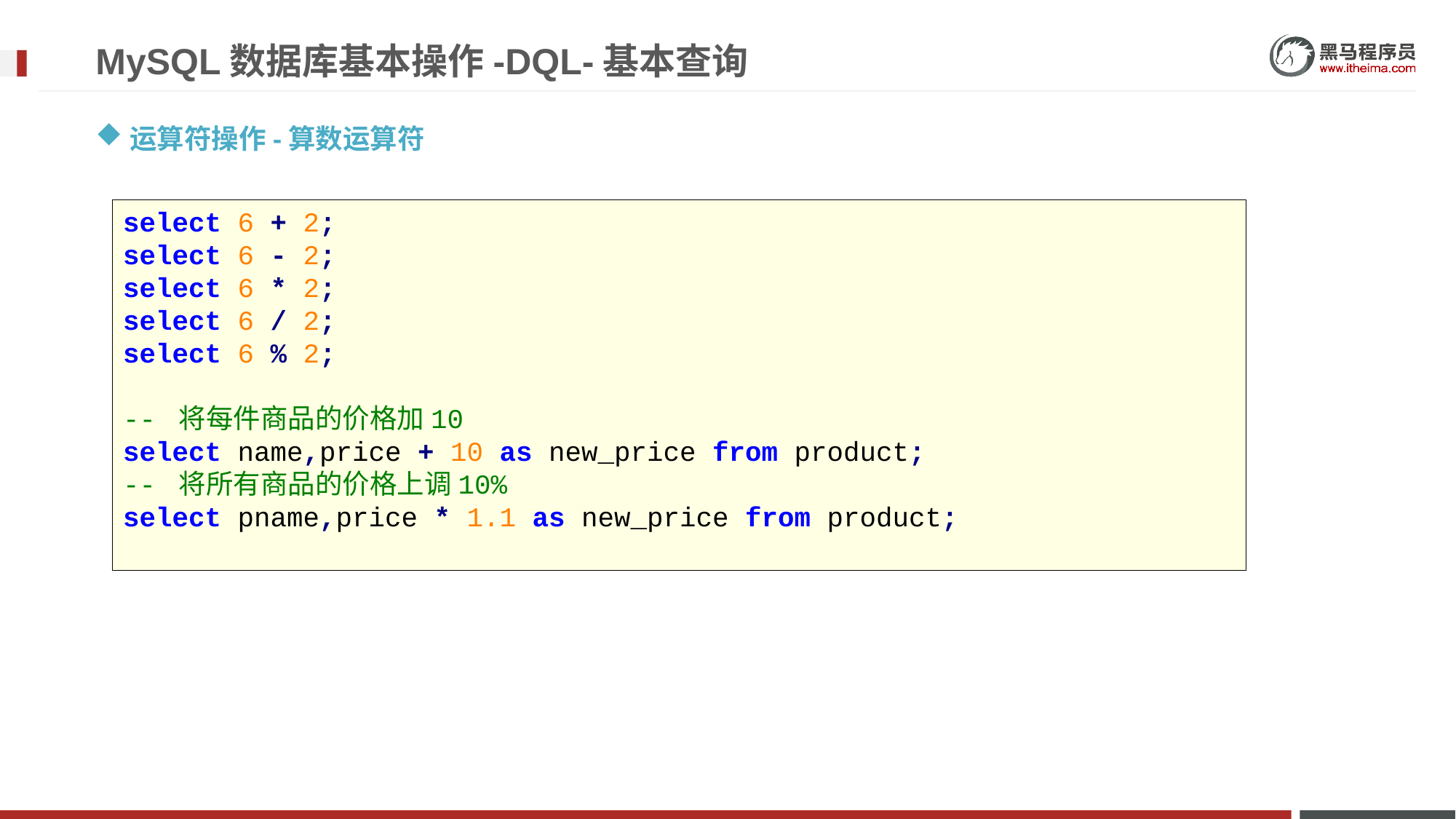

# MySQL数据库基本操作-DQL-基本查询
运算符操作-算数运算符
select 6 + 2;
select 6 - 2;
select 6 * 2;
select 6 / 2;
select 6 % 2;

-- 将每件商品的价格加10
select name,price + 10 as new_price from product;
-- 将所有商品的价格上调10%
select pname,price * 1.1 as new_price from product;